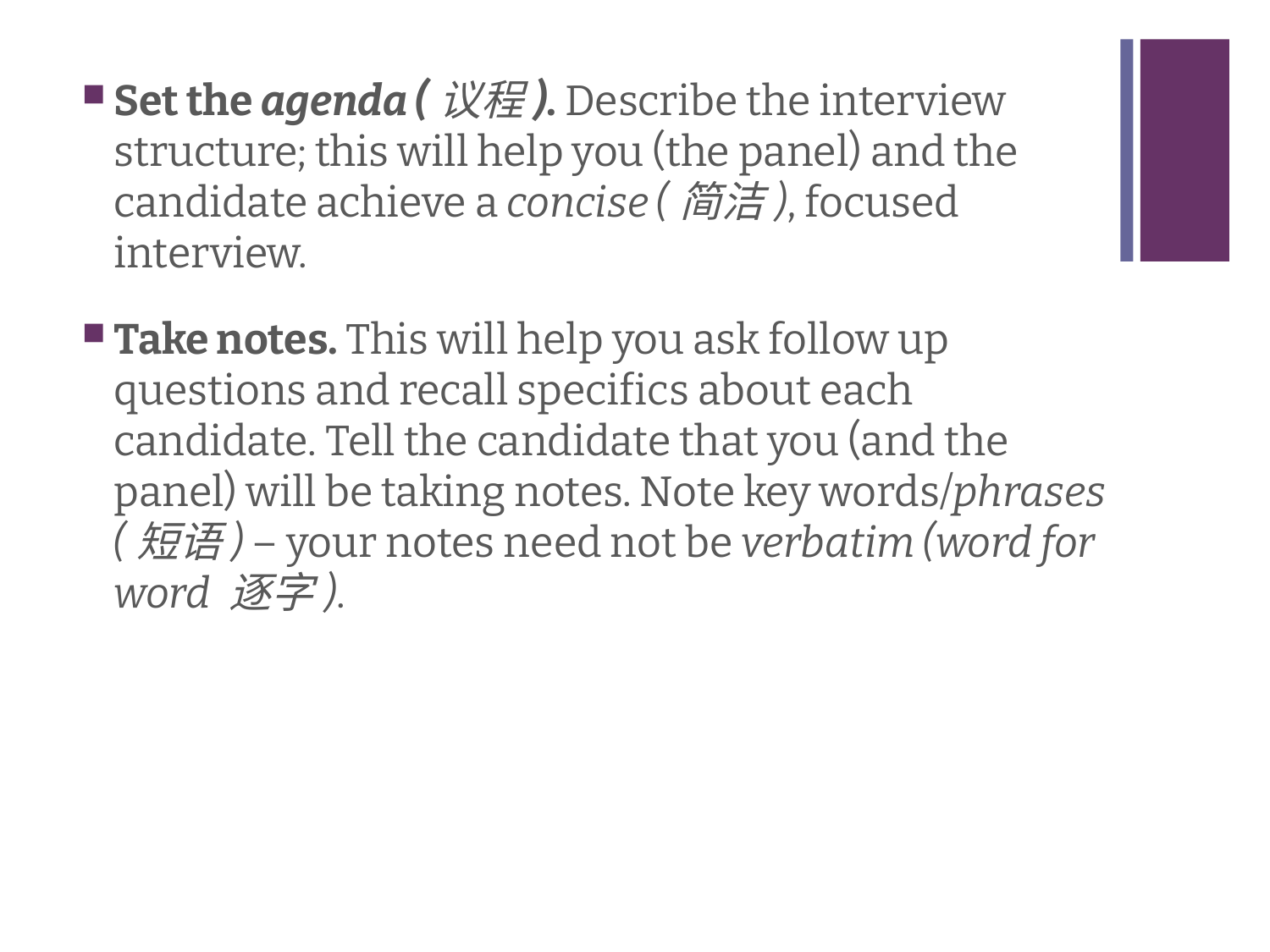

#
Set the agenda (议程). Describe the interview structure; this will help you (the panel) and the candidate achieve a concise (简洁), focused interview.
Take notes. This will help you ask follow up questions and recall specifics about each candidate. Tell the candidate that you (and the panel) will be taking notes. Note key words/phrases (短语) – your notes need not be verbatim (word for word 逐字).